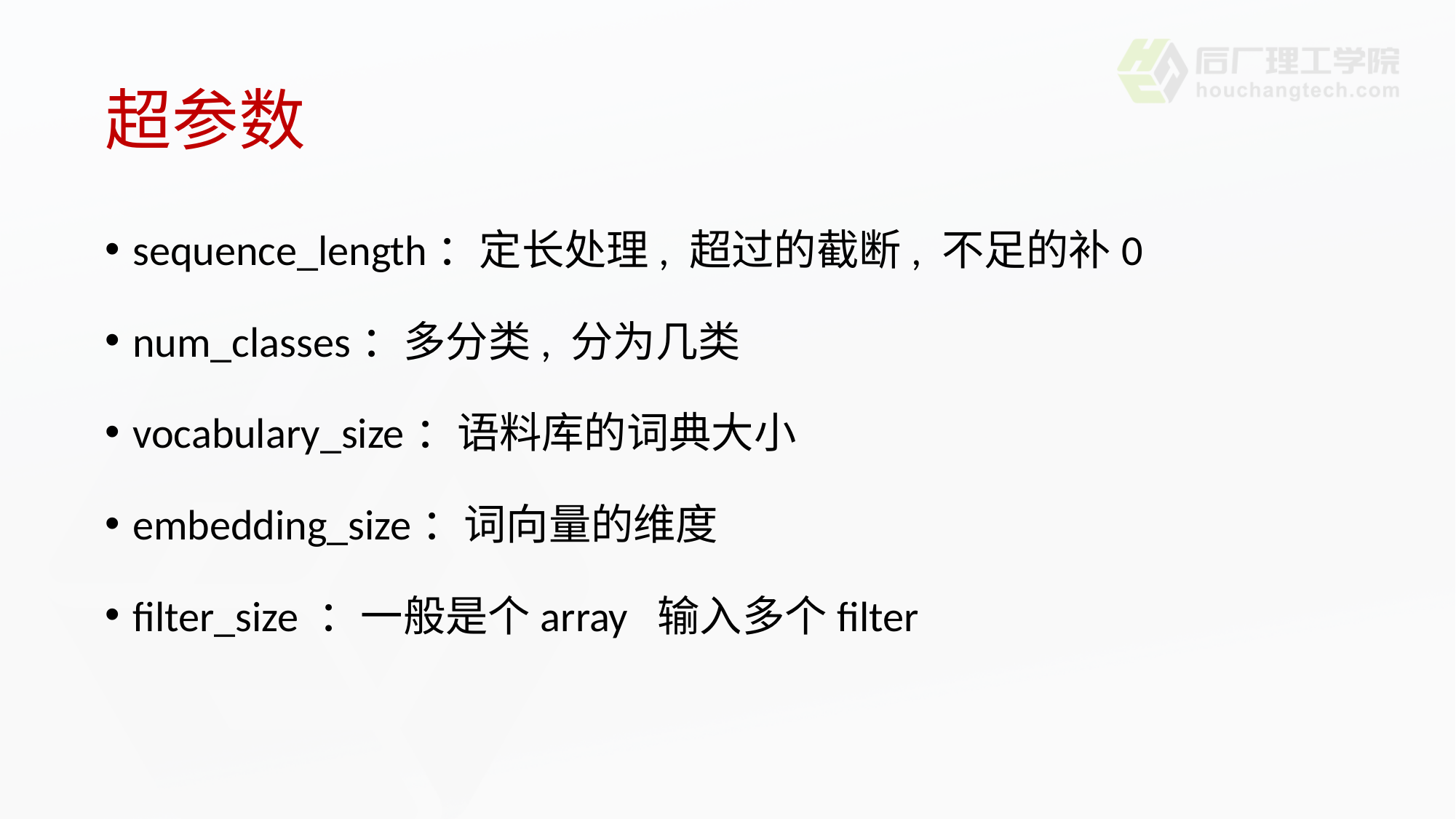

# 超参数
sequence_length：定长处理, 超过的截断, 不足的补0
num_classes：多分类, 分为几类
vocabulary_size：语料库的词典大小
embedding_size：词向量的维度
filter_size ：一般是个array  输入多个filter